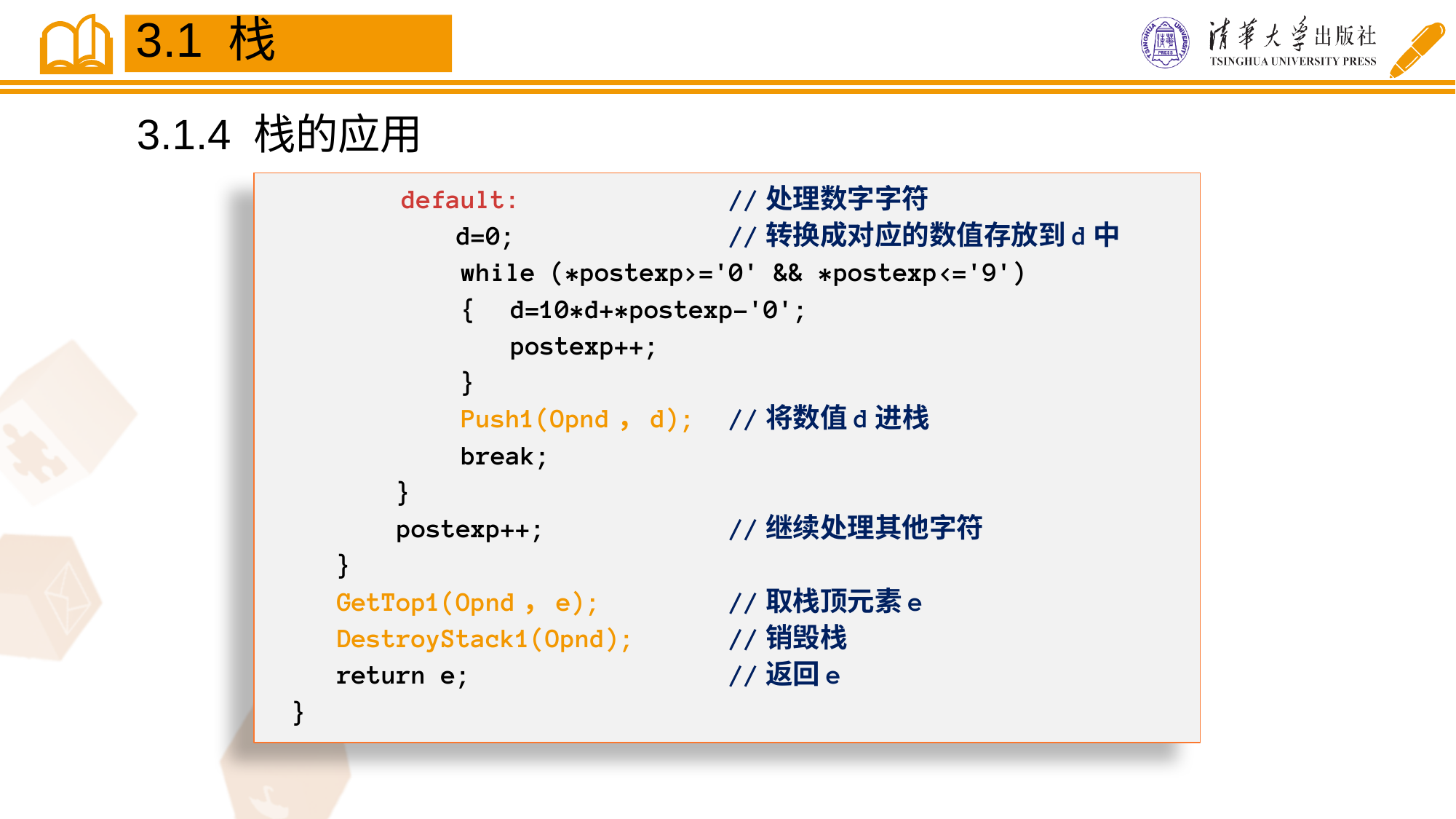

3.1 栈
3.1.4 栈的应用
	default:		//处理数字字符
           d=0;		//转换成对应的数值存放到d中
	    while (*postexp>='0' && *postexp<='9')
	    {	d=10*d+*postexp-'0';
		postexp++;
	    }
	    Push1(Opnd，d);	//将数值d进栈
	    break;
       }
       postexp++;		//继续处理其他字符
   }
   GetTop1(Opnd，e);		//取栈顶元素e
   DestroyStack1(Opnd);	//销毁栈
   return e;			//返回e
}